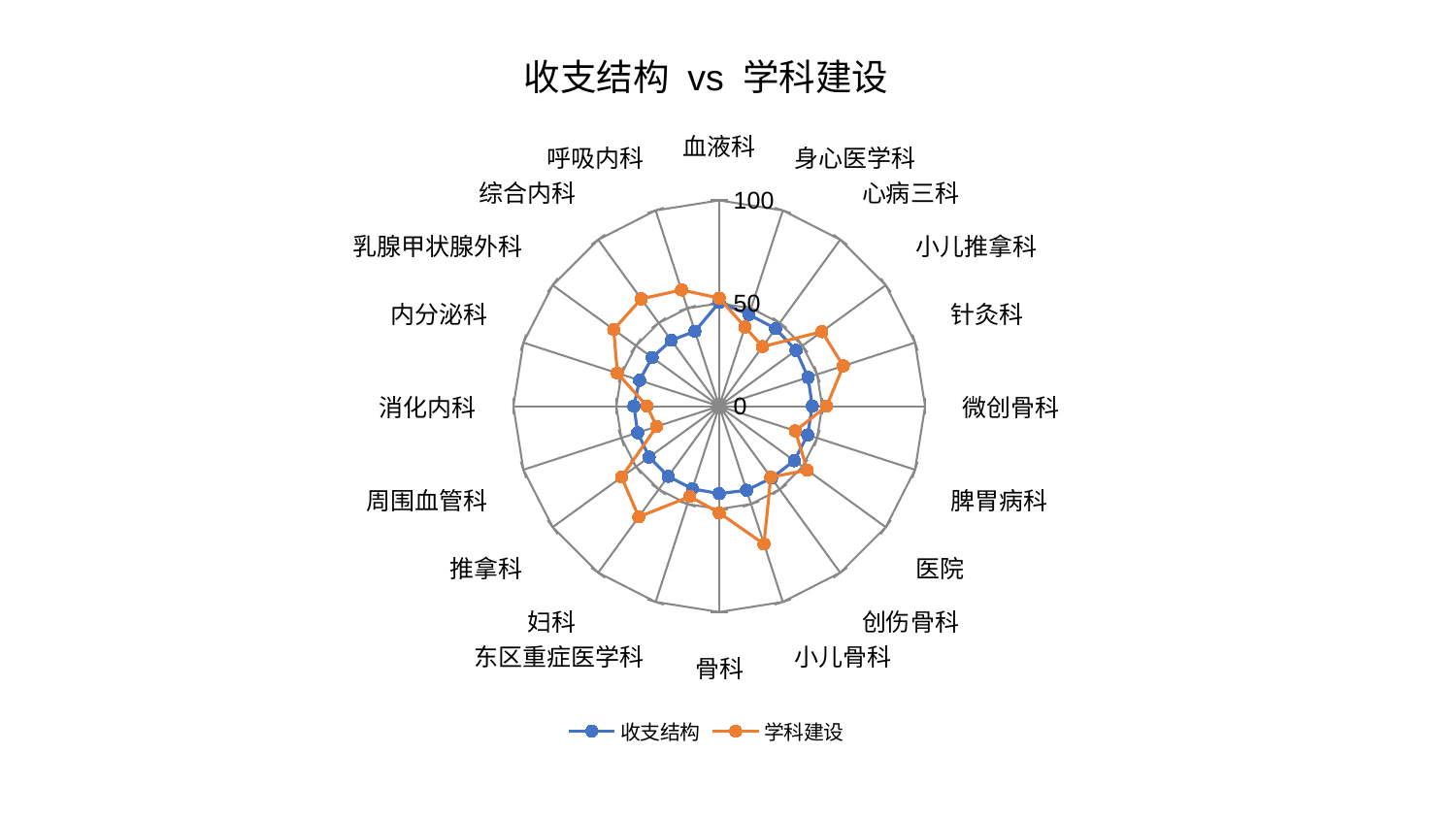

### Chart: 收支结构 vs 学科建设

| Category | 收支结构 | 学科建设 |
|---|---|---|
| 血液科 | 50.40640377698708 | 52.522791702892135 |
| 身心医学科 | 46.794726571882286 | 40.47113000553957 |
| 心病三科 | 46.59912052013787 | 35.78612260617502 |
| 小儿推拿科 | 46.112576362671405 | 61.64246507442817 |
| 针灸科 | 45.38634833366015 | 63.36538302810313 |
| 微创骨科 | 45.20654179706802 | 52.161493739928005 |
| 脾胃病科 | 45.1737710253505 | 38.858137886234005 |
| 医院 | 45.05810875232962 | 52.91032468220915 |
| 创伤骨科 | 43.200262174380754 | 42.59023864608611 |
| 小儿骨科 | 42.96409255069103 | 70.44694687556813 |
| 骨科 | 42.50840427736719 | 51.82911485182159 |
| 东区重症医学科 | 42.21841984392674 | 46.14755864118722 |
| 妇科 | 42.169610747392646 | 66.53789616386088 |
| 推拿科 | 42.08375716164467 | 58.64437485886503 |
| 周围血管科 | 41.67776505578629 | 31.943871580358085 |
| 消化内科 | 41.447766135766386 | 35.12110838607013 |
| 内分泌科 | 40.72086731787004 | 52.02380059341313 |
| 乳腺甲状腺外科 | 40.3060751797566 | 63.35893416570693 |
| 综合内科 | 39.58348226784989 | 64.46121021372925 |
| 呼吸内科 | 38.2671835564064 | 59.39020480562261 |
68